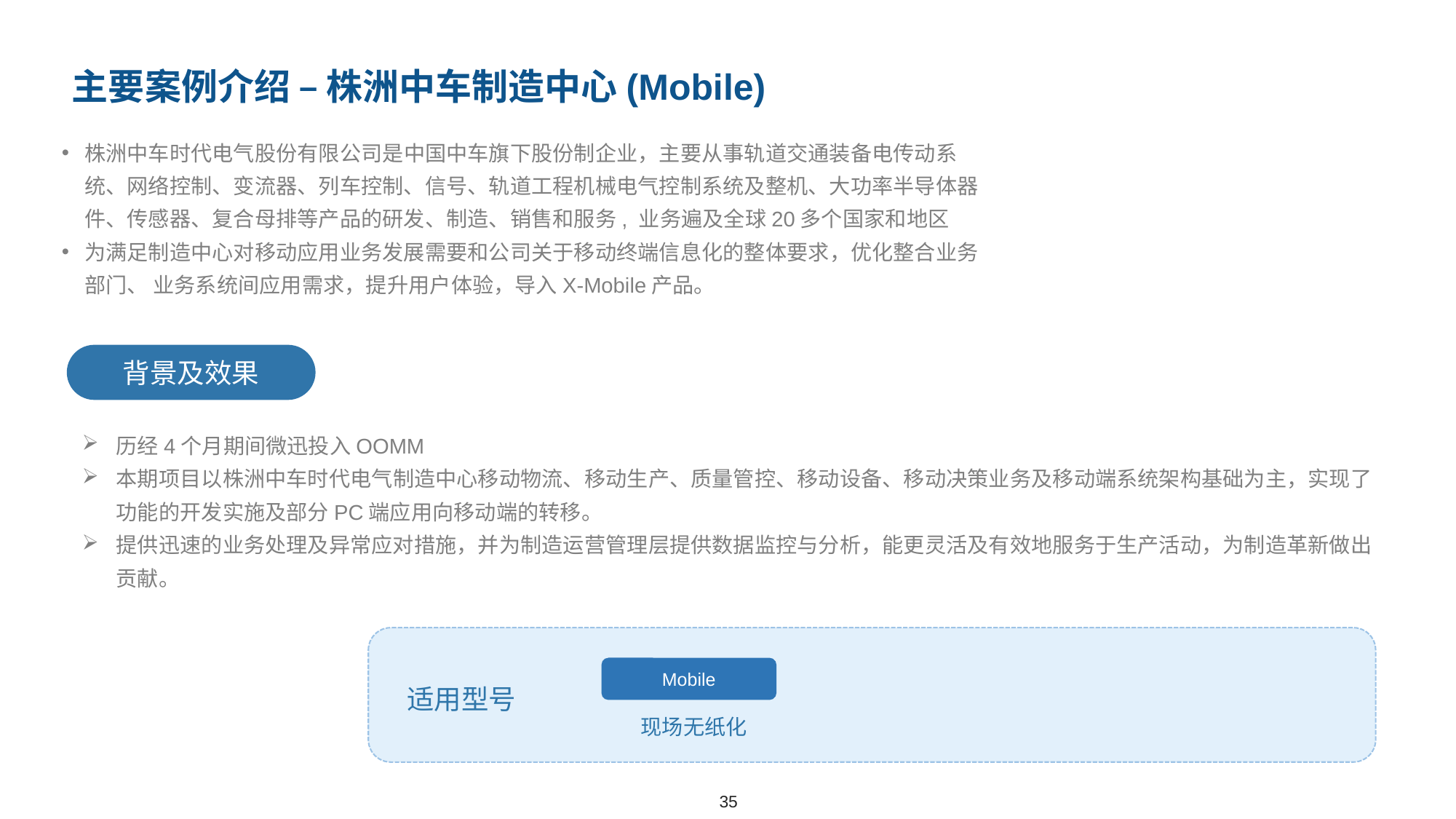

主要案例介绍 – 株洲中车制造中心(Mobile)
株洲中车时代电气股份有限公司是中国中车旗下股份制企业，主要从事轨道交通装备电传动系统、网络控制、变流器、列车控制、信号、轨道工程机械电气控制系统及整机、大功率半导体器件、传感器、复合母排等产品的研发、制造、销售和服务, 业务遍及全球20多个国家和地区
为满足制造中心对移动应用业务发展需要和公司关于移动终端信息化的整体要求，优化整合业务部门、 业务系统间应用需求，提升用户体验，导入X-Mobile产品。
背景及效果
历经4个月期间微迅投入OOMM
本期项目以株洲中车时代电气制造中心移动物流、移动生产、质量管控、移动设备、移动决策业务及移动端系统架构基础为主，实现了功能的开发实施及部分PC端应用向移动端的转移。
提供迅速的业务处理及异常应对措施，并为制造运营管理层提供数据监控与分析，能更灵活及有效地服务于生产活动，为制造革新做出贡献。

Mobile
适用型号
现场无纸化